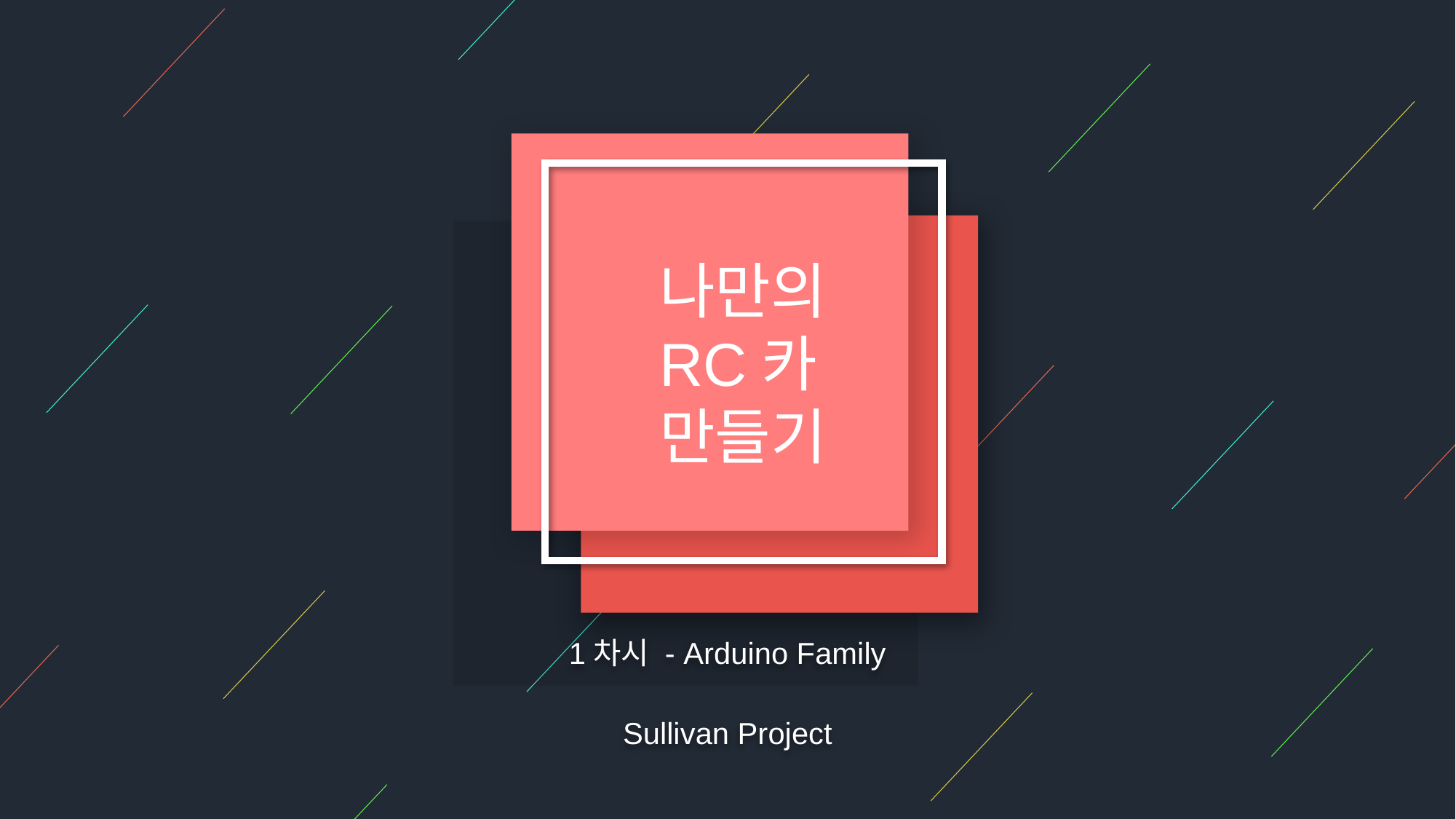

나만의
RC카
만들기
1차시 - Arduino Family
Sullivan Project